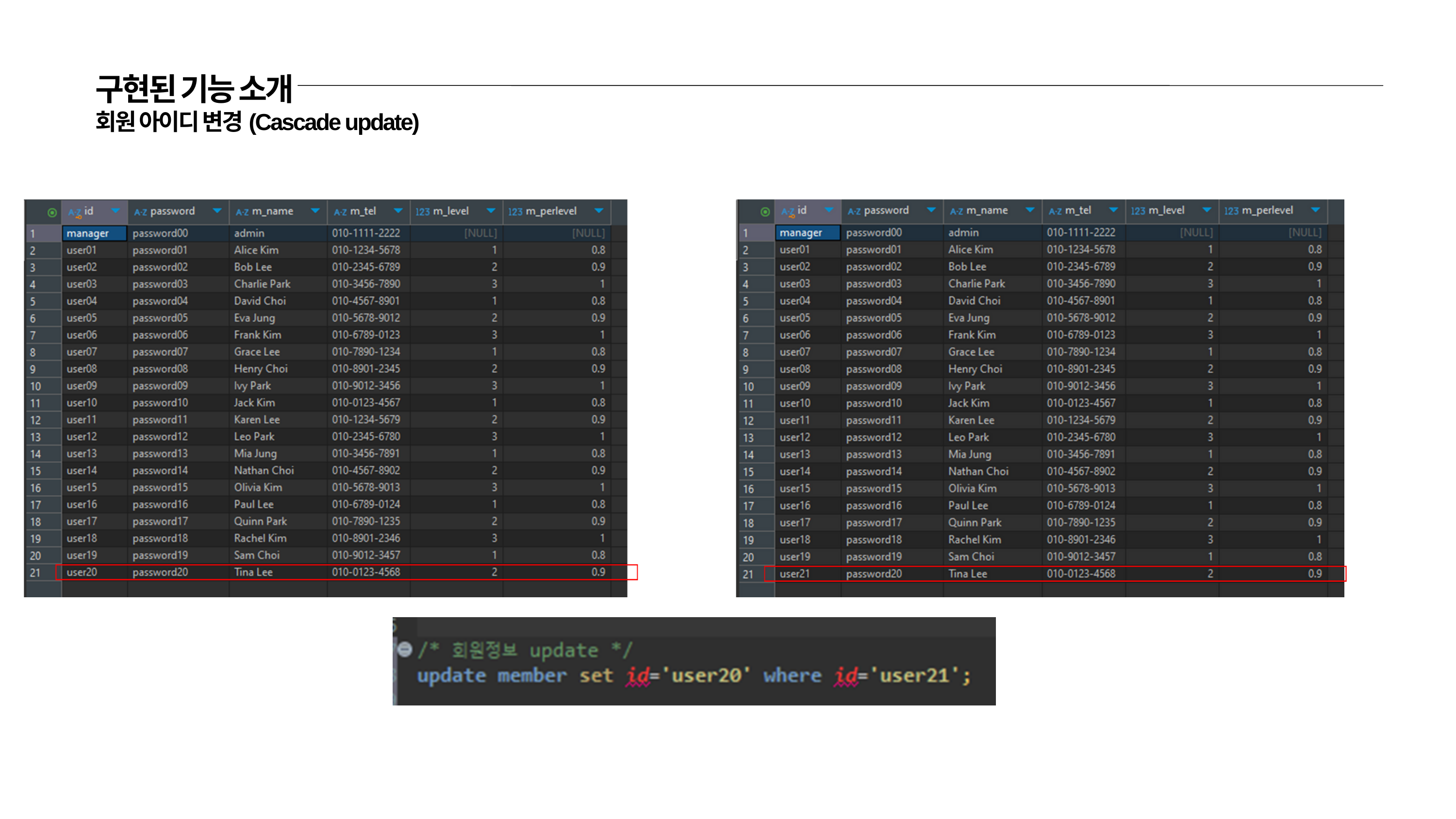

구현된 기능 소개

회원 아이디 변경(Cascade update)